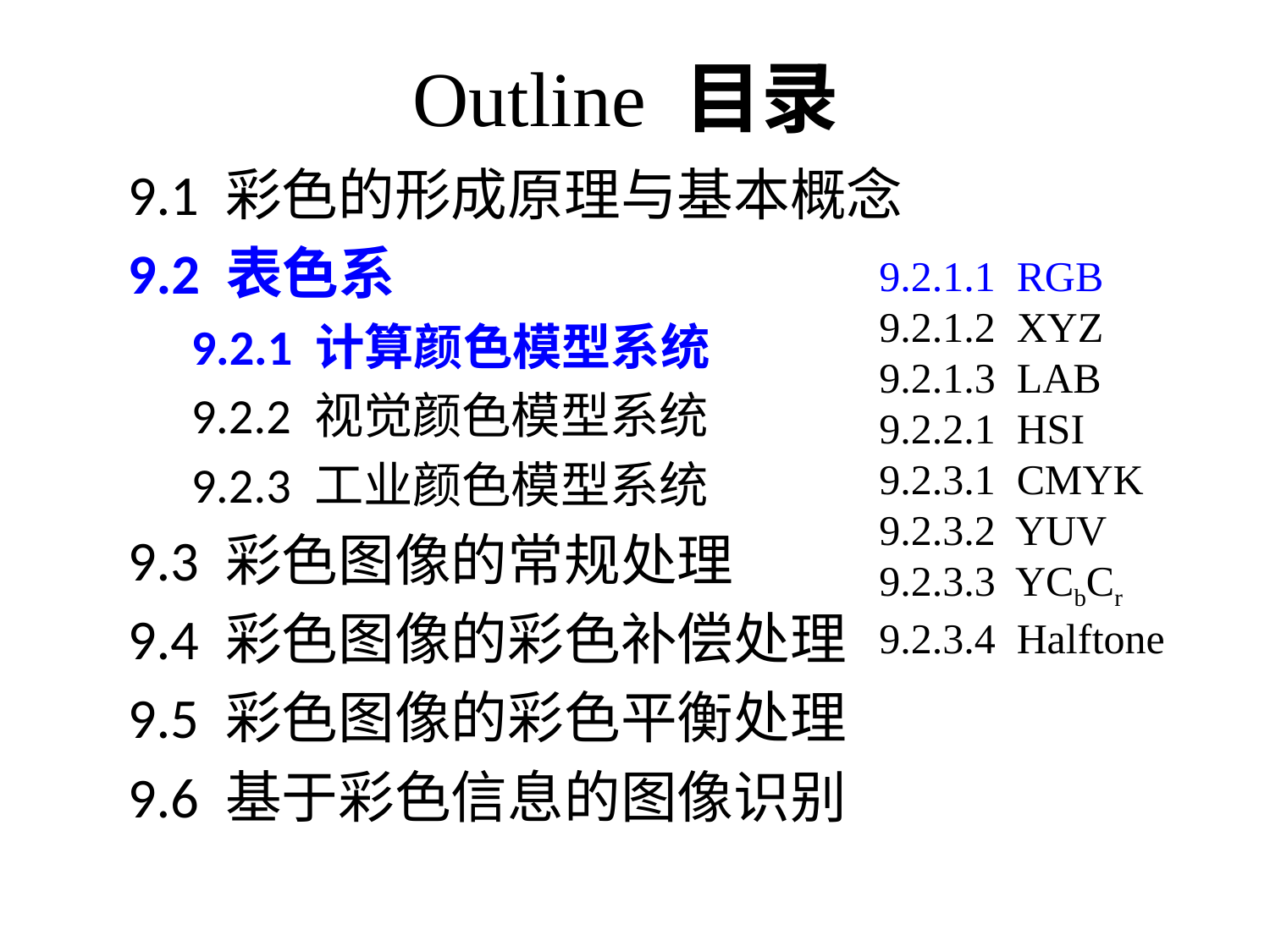

# Outline 目录
9.1 彩色的形成原理与基本概念
9.2 表色系
9.2.1 计算颜色模型系统
9.2.2 视觉颜色模型系统
9.2.3 工业颜色模型系统
9.3 彩色图像的常规处理
9.4 彩色图像的彩色补偿处理
9.5 彩色图像的彩色平衡处理
9.6 基于彩色信息的图像识别

9.2.1.1  RGB
9.2.1.2  XYZ
9.2.1.3  LAB
9.2.2.1  HSI
9.2.3.1  CMYK
9.2.3.2  YUV
9.2.3.3  YCbCr
9.2.3.4  Halftone